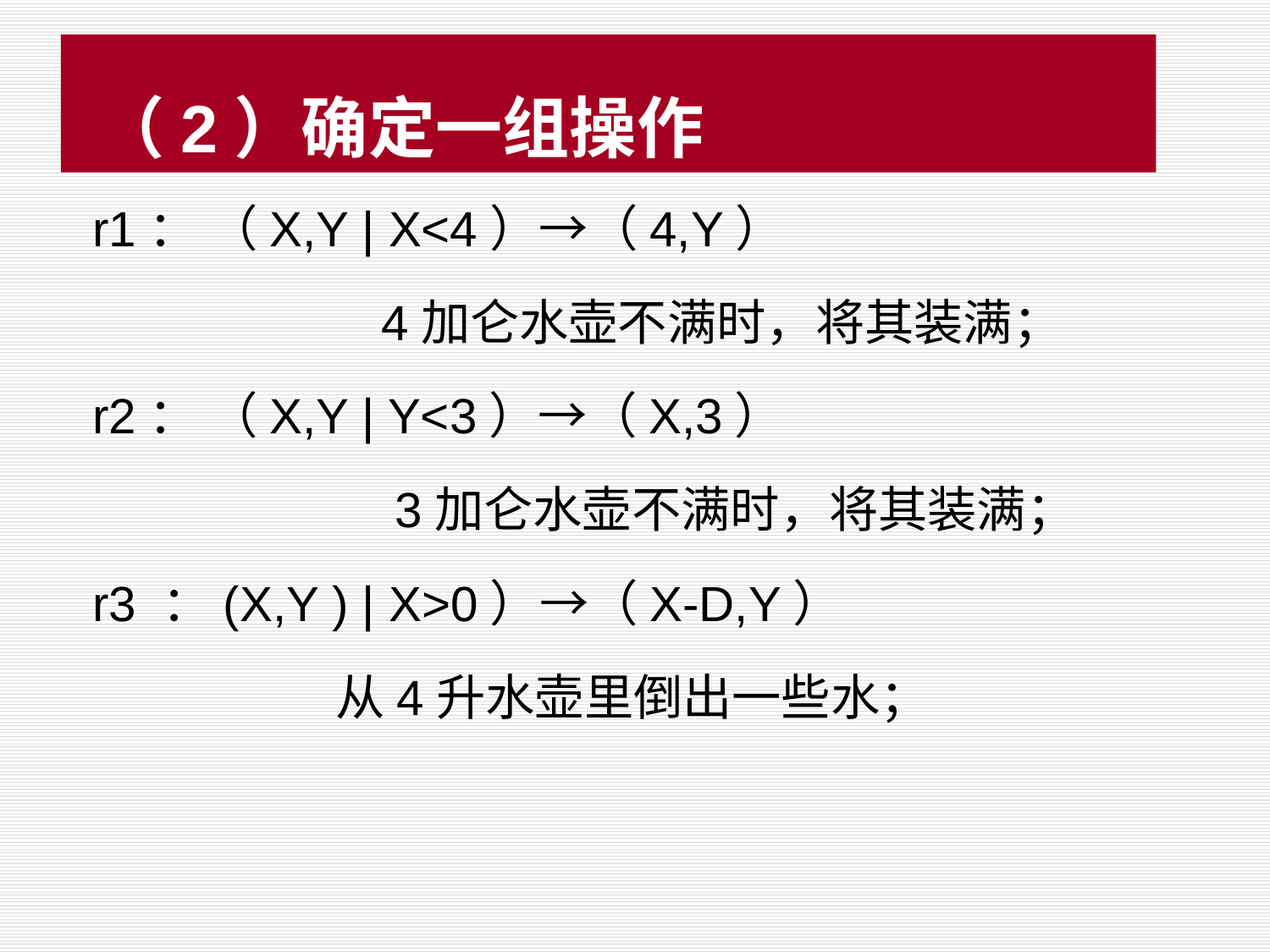

# （2）确定一组操作
r1： （X,Y | X<4）→（4,Y）
                     4加仑水壶不满时，将其装满；
r2： （X,Y | Y<3）→（X,3）
                      3加仑水壶不满时，将其装满；
r3 ：(X,Y ) | X>0）→（X-D,Y）
                     从4升水壶里倒出一些水；